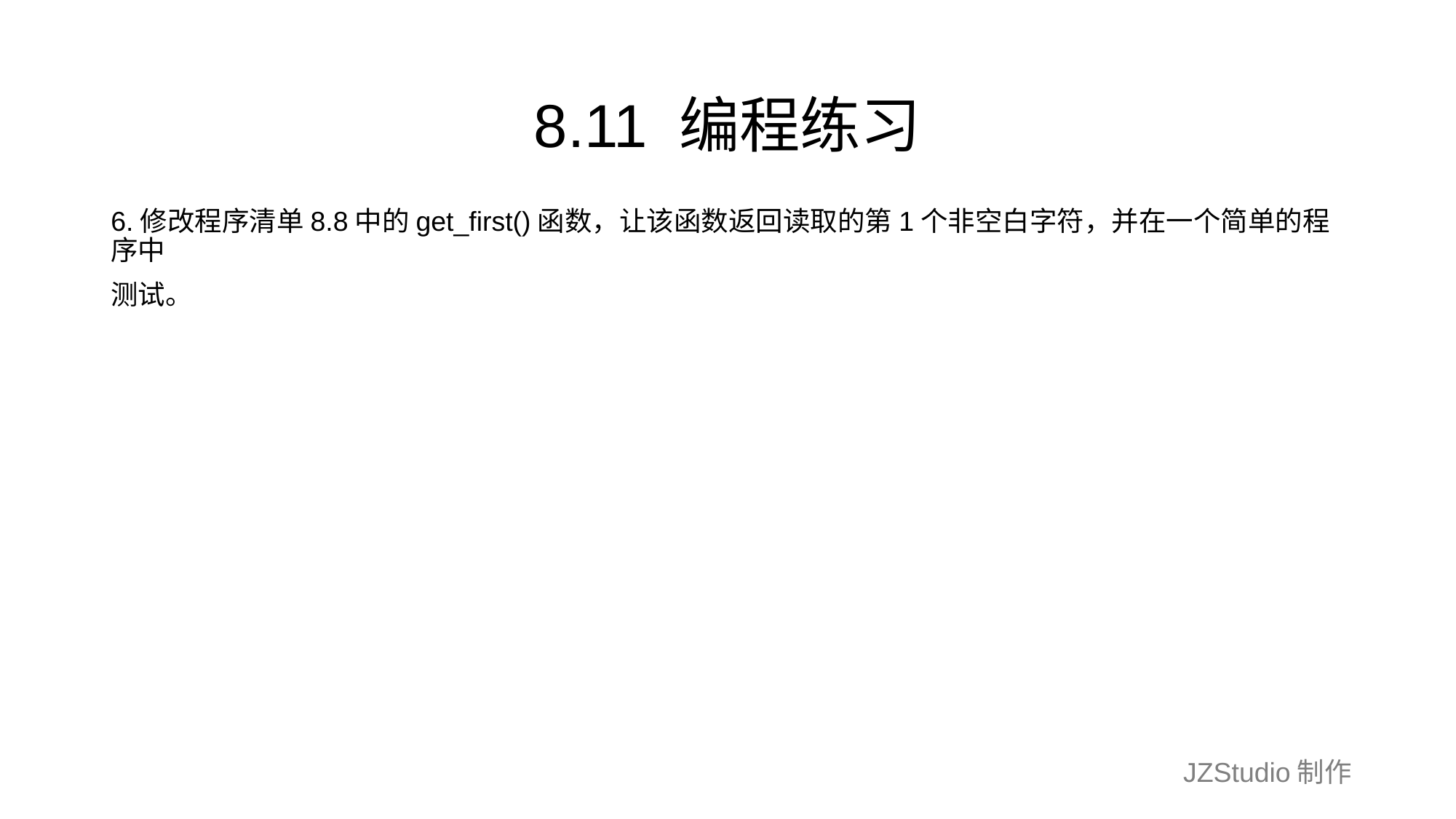

# 8.11 编程练习
6.修改程序清单8.8中的get_first()函数，让该函数返回读取的第1个非空白字符，并在一个简单的程序中
测试。